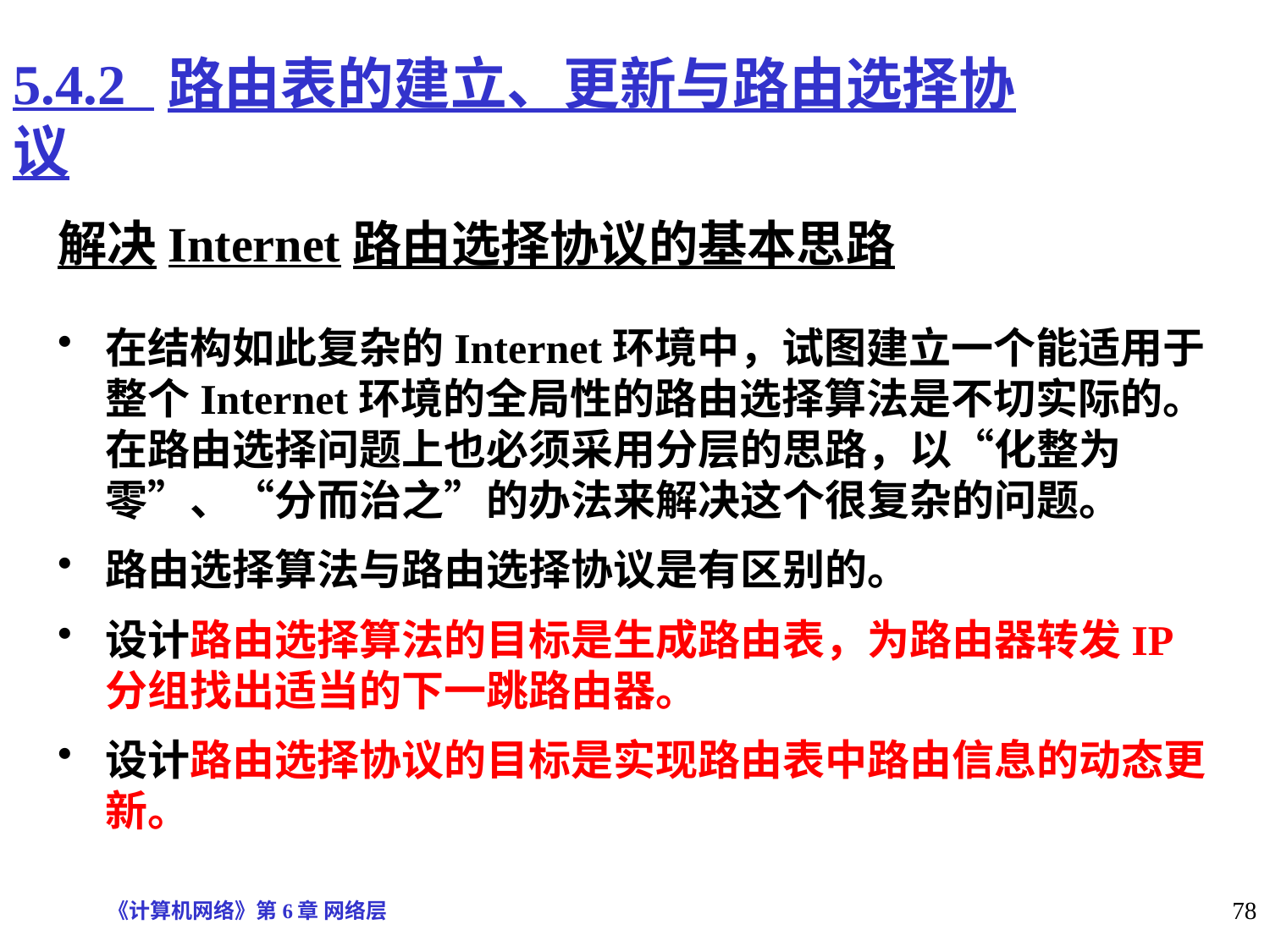

# 5.4.2  路由表的建立、更新与路由选择协议
解决Internet路由选择协议的基本思路

在结构如此复杂的Internet环境中，试图建立一个能适用于整个Internet环境的全局性的路由选择算法是不切实际的。在路由选择问题上也必须采用分层的思路，以“化整为零”、“分而治之”的办法来解决这个很复杂的问题。
路由选择算法与路由选择协议是有区别的。
设计路由选择算法的目标是生成路由表，为路由器转发IP分组找出适当的下一跳路由器。
设计路由选择协议的目标是实现路由表中路由信息的动态更新。

《计算机网络》第6章 网络层
78